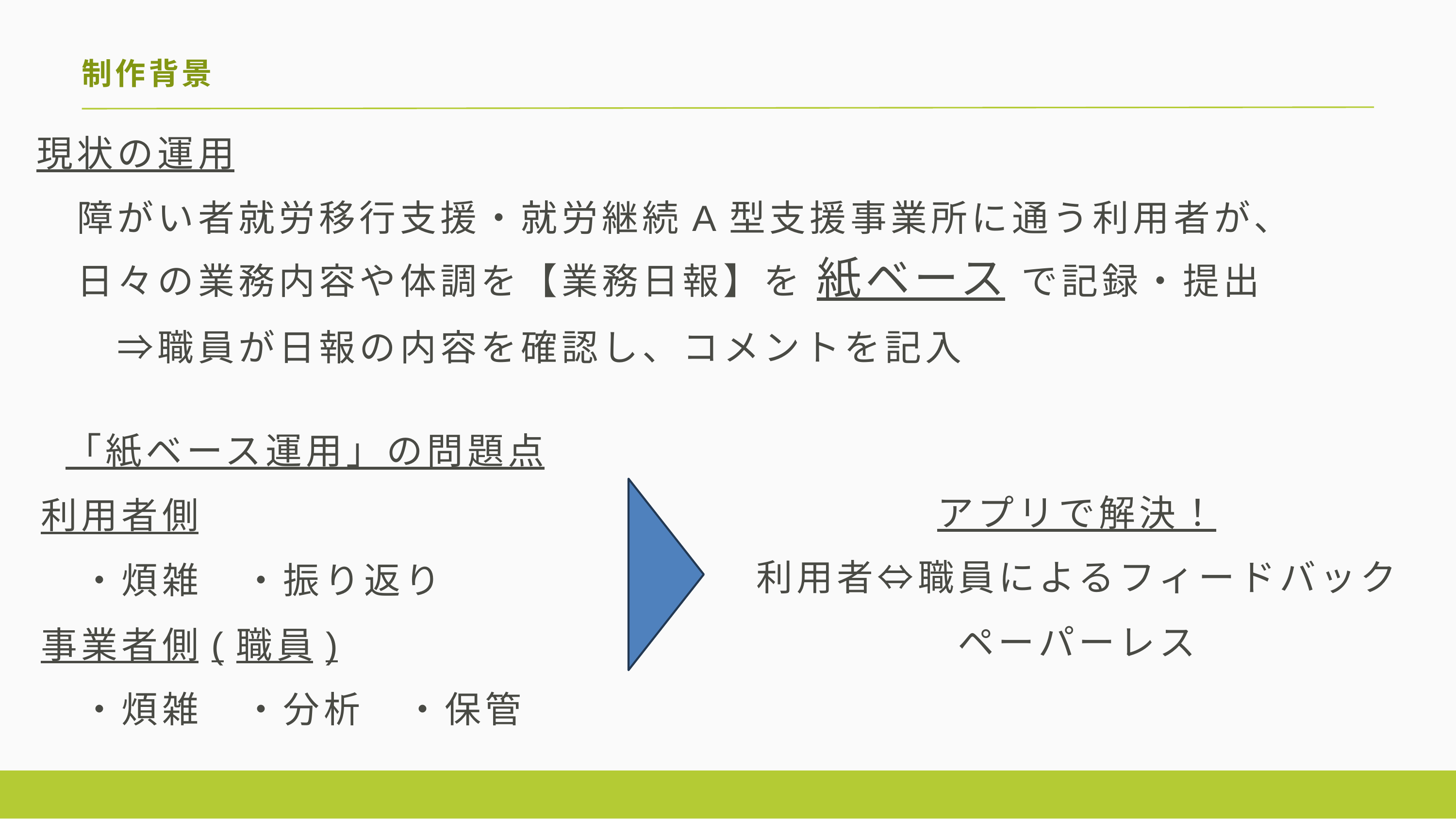

制作背景

現状の運用
　障がい者就労移行支援・就労継続A型支援事業所に通う利用者が、
　日々の業務内容や体調を【業務日報】を 紙ベース で記録・提出
　　⇒職員が日報の内容を確認し、コメントを記入
「紙ベース運用」の問題点
　利用者側
　　・煩雑　・振り返り
　事業者側(職員)
　　・煩雑　・分析　・保管
アプリで解決！
利用者⇔職員によるフィードバック
ペーパーレス